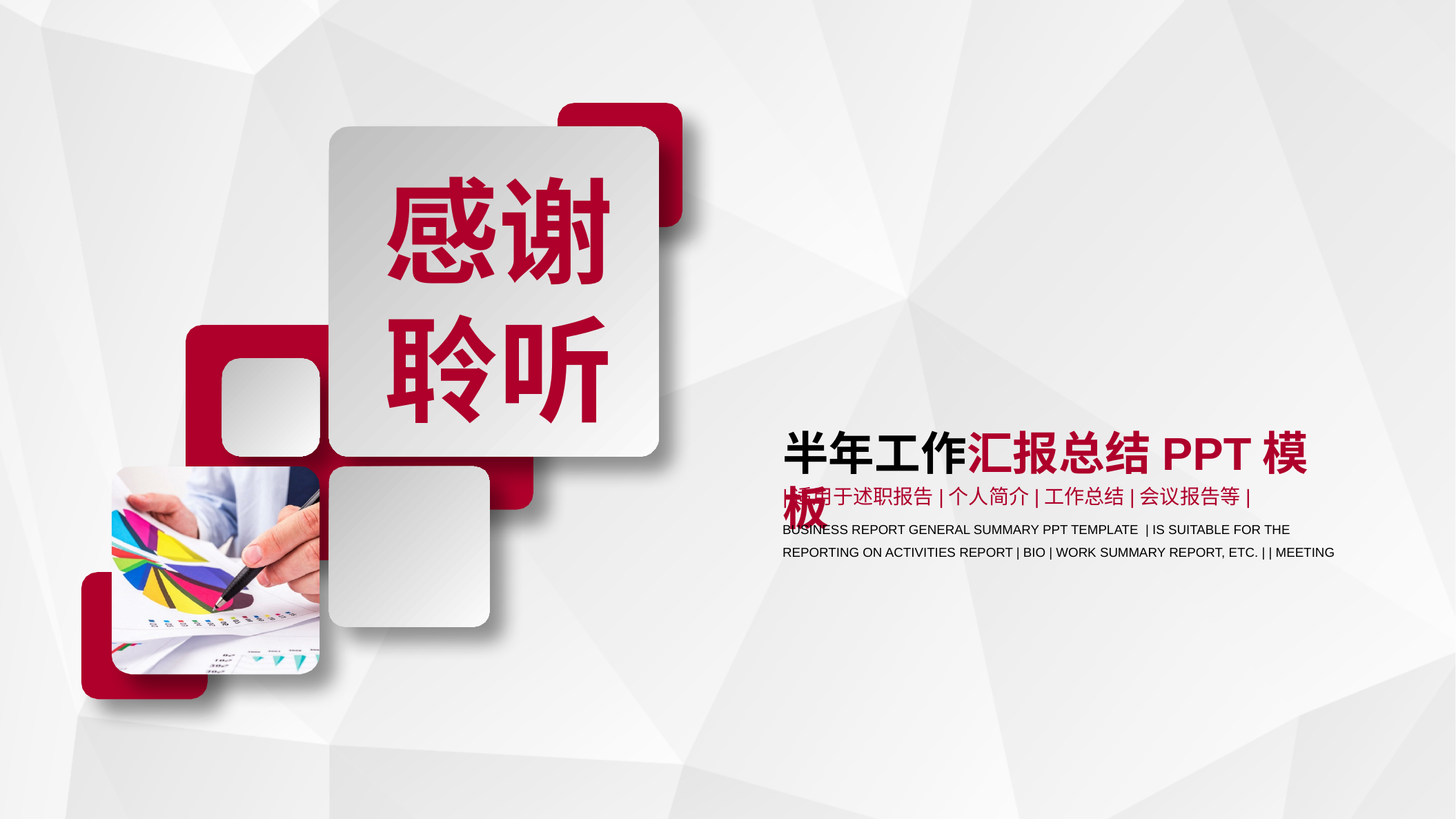

感谢聆听

半年工作汇报总结PPT模板

|适用于述职报告|个人简介|工作总结|会议报告等|
Business report general summary PPT template  | is suitable for the reporting on activities report | bio | work summary report, etc. | | meeting